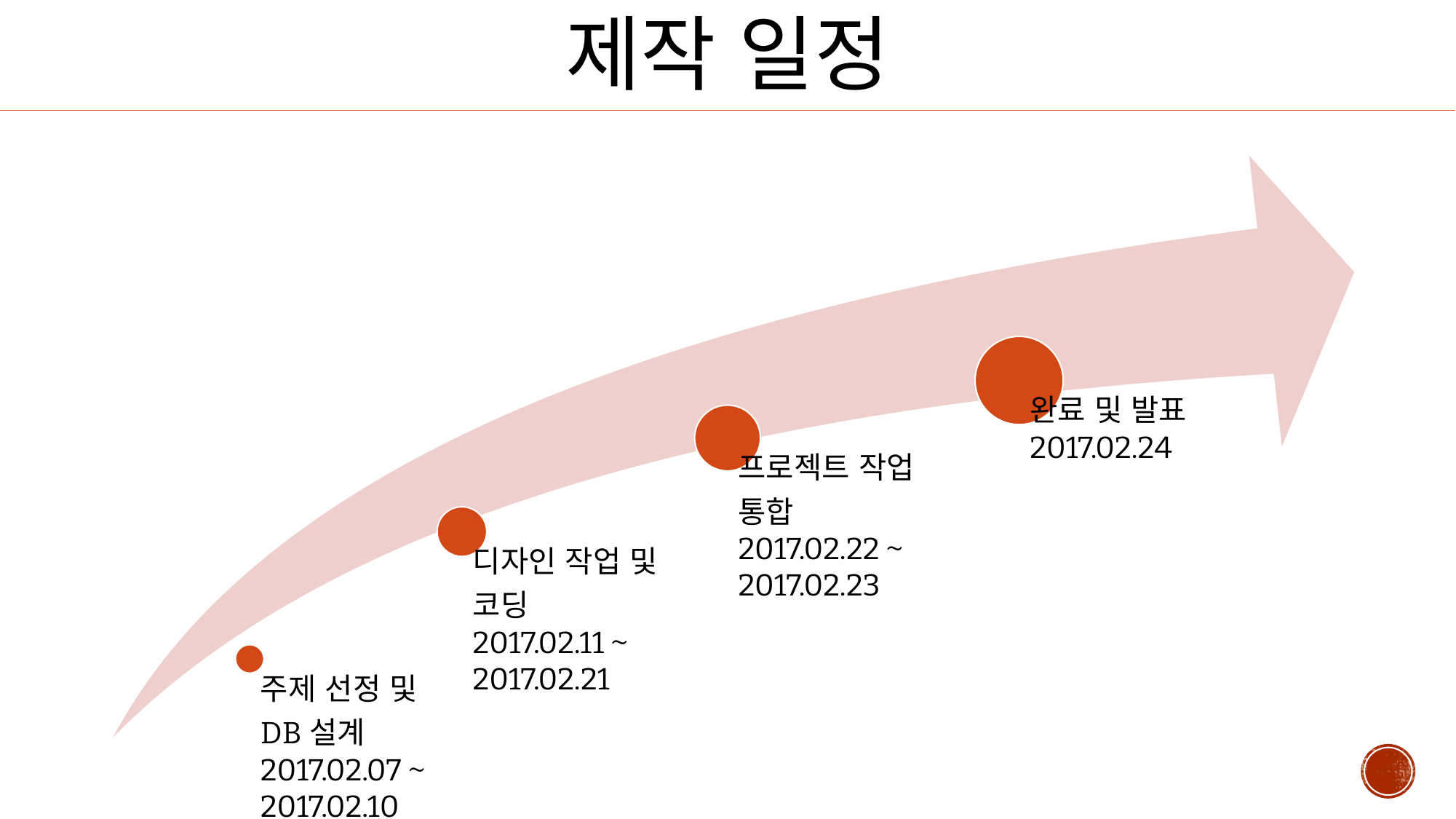

# 제작 일정
주제 선정 및 DB설계
2017.02.07 ~ 2017.02.10
디자인 작업 및 코딩
2017.02.11 ~ 2017.02.21
프로젝트 작업 통합
2017.02.22 ~ 2017.02.23
완료 및 발표
2017.02.24